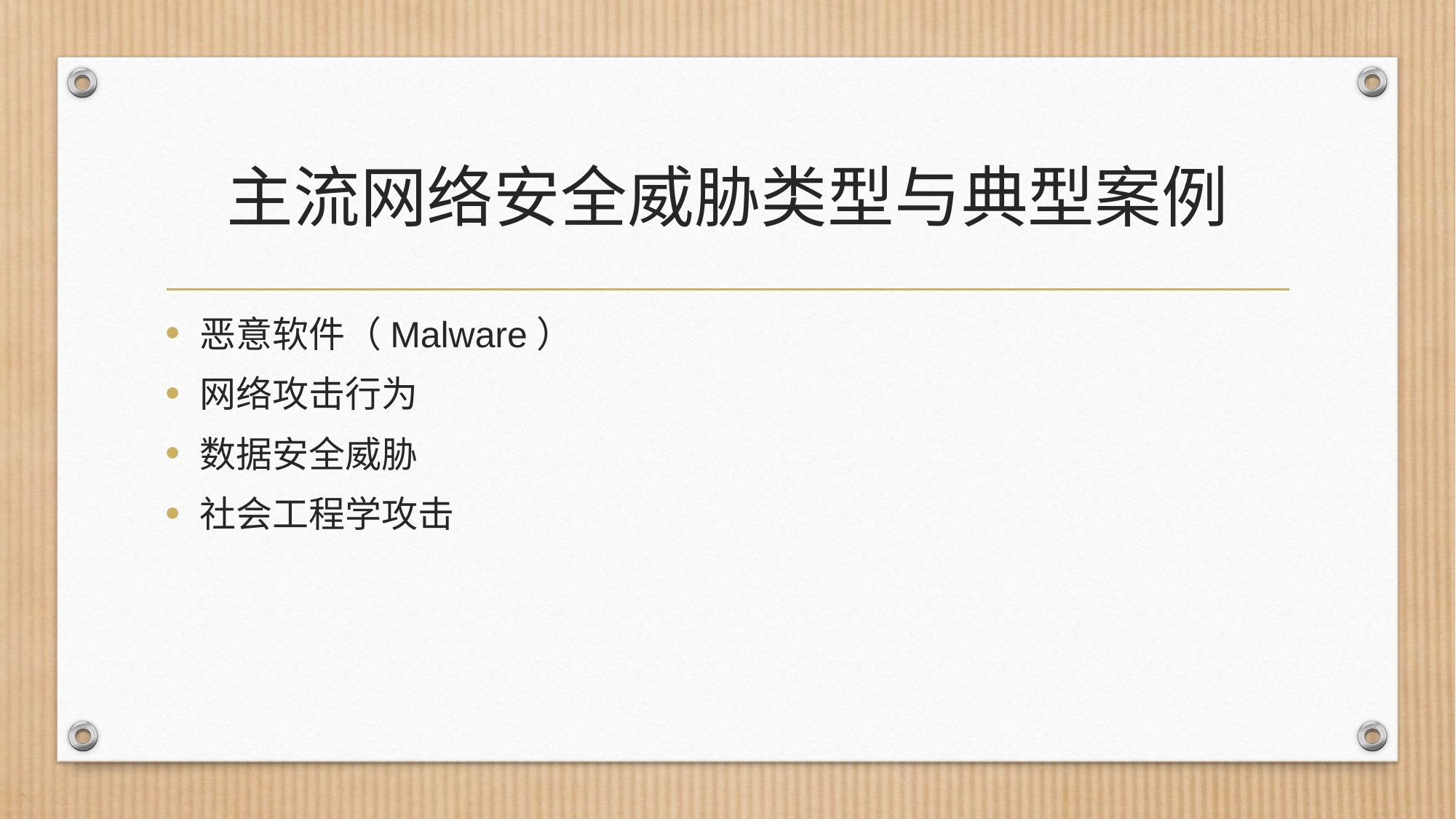

# 主流网络安全威胁类型与典型案例
恶意软件（Malware）
网络攻击行为
数据安全威胁
社会工程学攻击